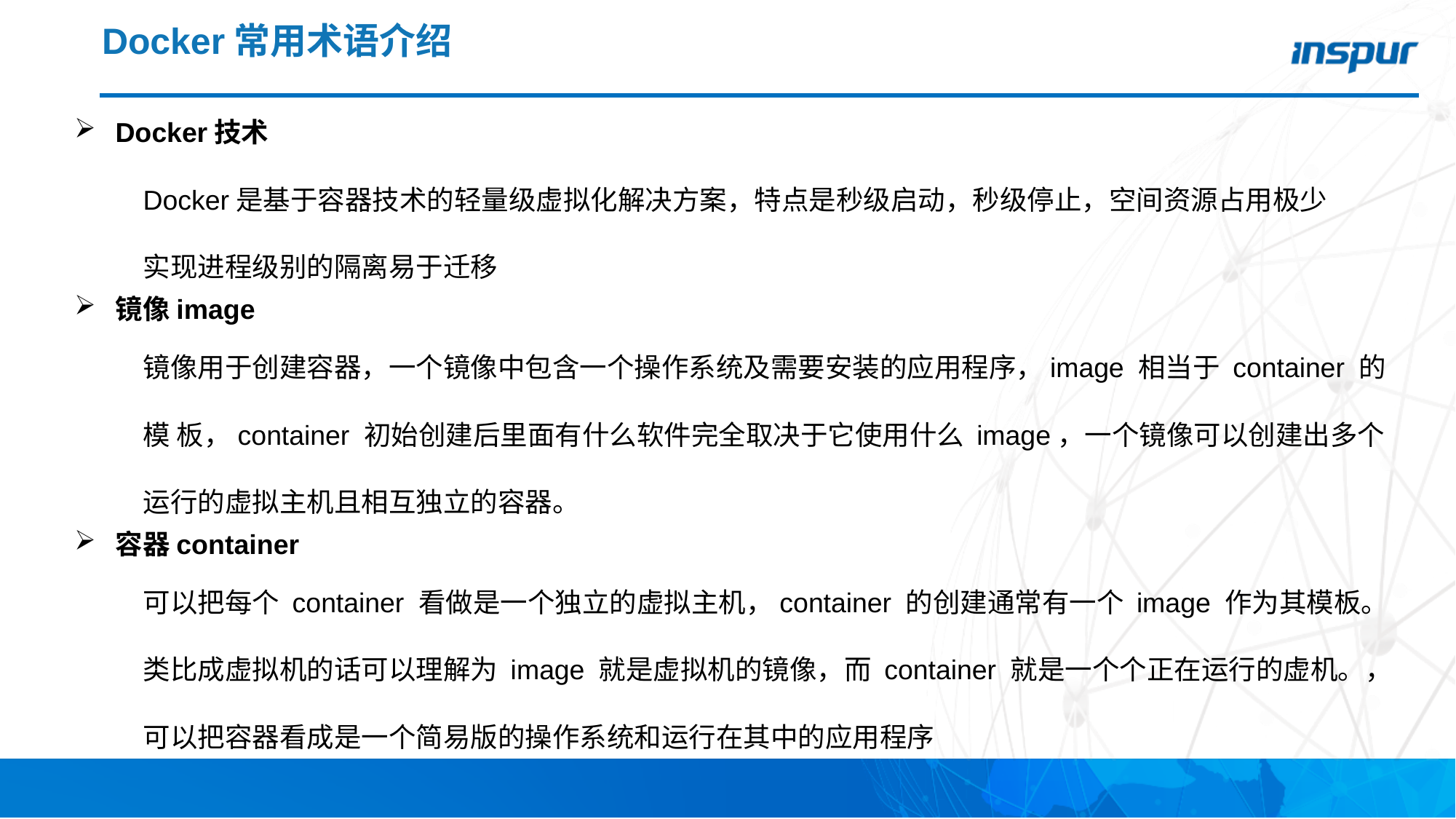

# Docker常用术语介绍
Docker技术
Docker是基于容器技术的轻量级虚拟化解决方案，特点是秒级启动，秒级停止，空间资源占用极少
实现进程级别的隔离易于迁移
镜像image
镜像用于创建容器，一个镜像中包含一个操作系统及需要安装的应用程序，image 相当于 container 的
模 板，container 初始创建后里面有什么软件完全取决于它使用什么 image，一个镜像可以创建出多个
运行的虚拟主机且相互独立的容器。
容器container
可以把每个 container 看做是一个独立的虚拟主机，container 的创建通常有一个 image 作为其模板。
类比成虚拟机的话可以理解为 image 就是虚拟机的镜像，而 container 就是一个个正在运行的虚机。，
可以把容器看成是一个简易版的操作系统和运行在其中的应用程序
计算节点
管理节点